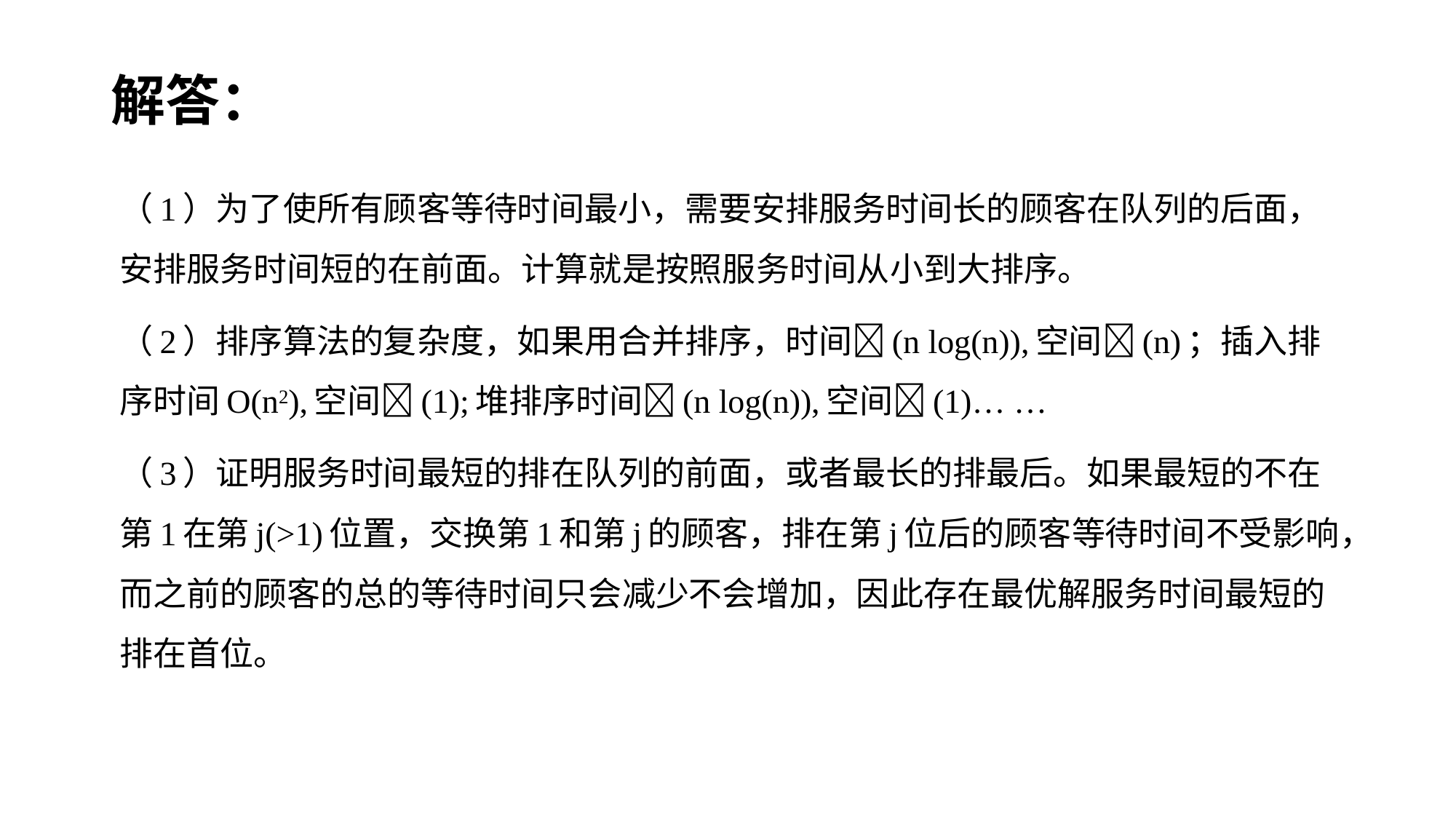

# 解答：
（1）为了使所有顾客等待时间最小，需要安排服务时间长的顾客在队列的后面，安排服务时间短的在前面。计算就是按照服务时间从小到大排序。
（2）排序算法的复杂度，如果用合并排序，时间θ(n log(n)),空间θ(n)；插入排序时间O(n2),空间θ(1);堆排序时间θ(n log(n)),空间θ(1)… …
（3）证明服务时间最短的排在队列的前面，或者最长的排最后。如果最短的不在第1在第j(>1)位置，交换第1和第j的顾客，排在第j位后的顾客等待时间不受影响，而之前的顾客的总的等待时间只会减少不会增加，因此存在最优解服务时间最短的排在首位。